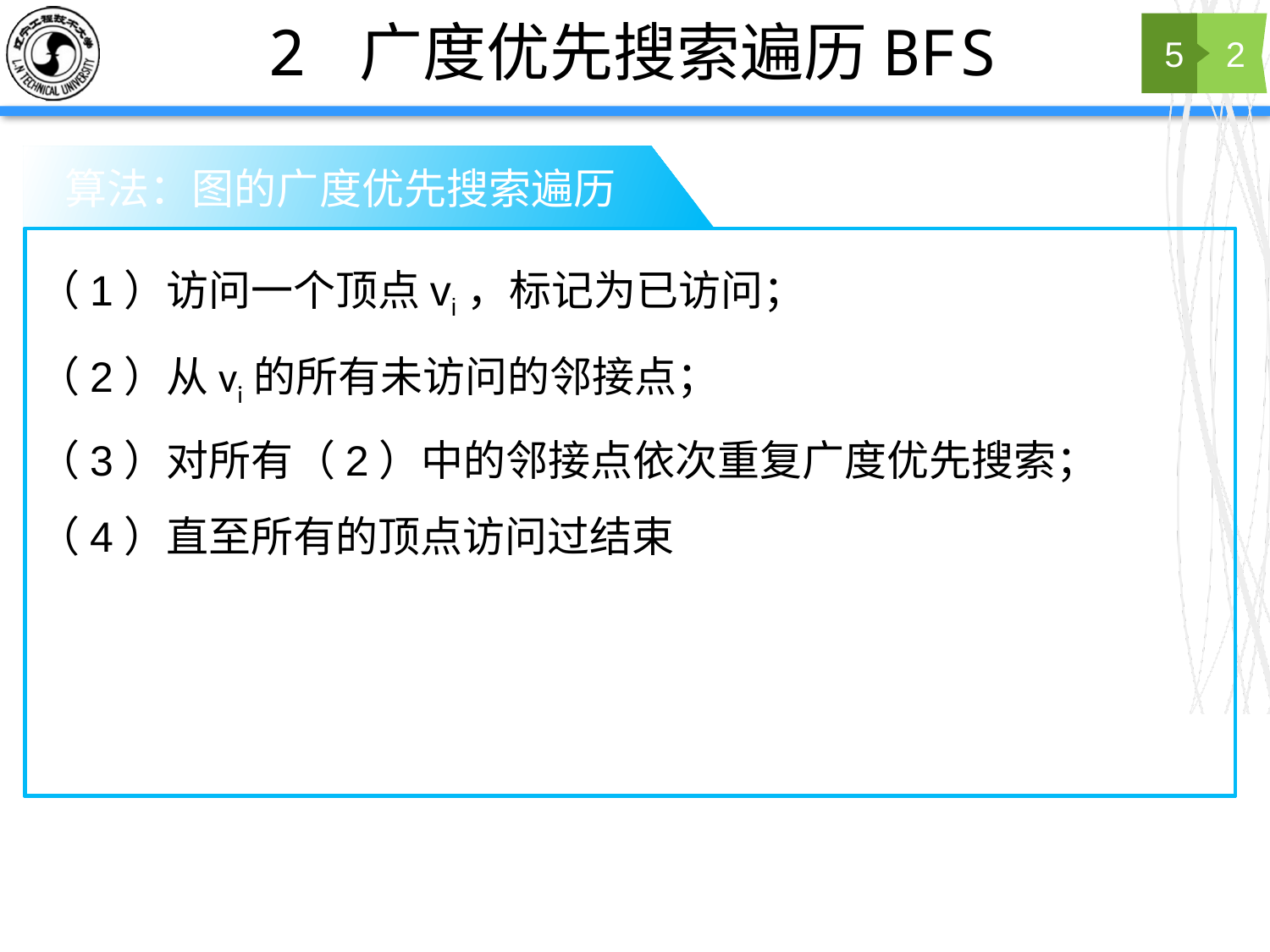

# 2 广度优先搜索遍历BFS
5
2
  算法：图的广度优先搜索遍历
（1）访问一个顶点vi，标记为已访问；
（2）从vi的所有未访问的邻接点；
（3）对所有（2）中的邻接点依次重复广度优先搜索；
（4）直至所有的顶点访问过结束